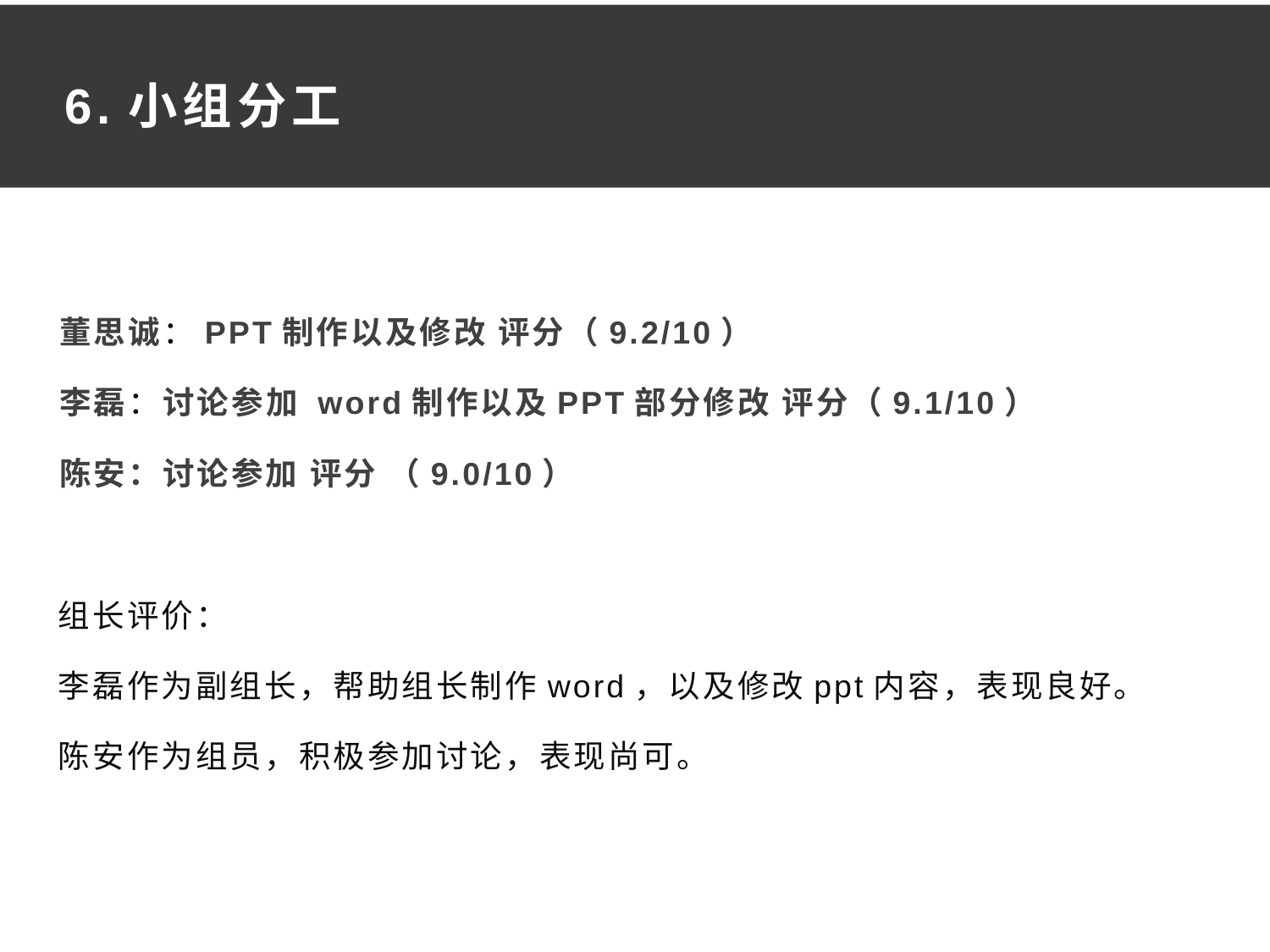

6.小组分工
董思诚：PPT制作以及修改 评分（9.2/10）
李磊：讨论参加 word制作以及PPT部分修改 评分（9.1/10）
陈安：讨论参加 评分 （9.0/10）

组长评价：
李磊作为副组长，帮助组长制作word，以及修改ppt内容，表现良好。
陈安作为组员，积极参加讨论，表现尚可。